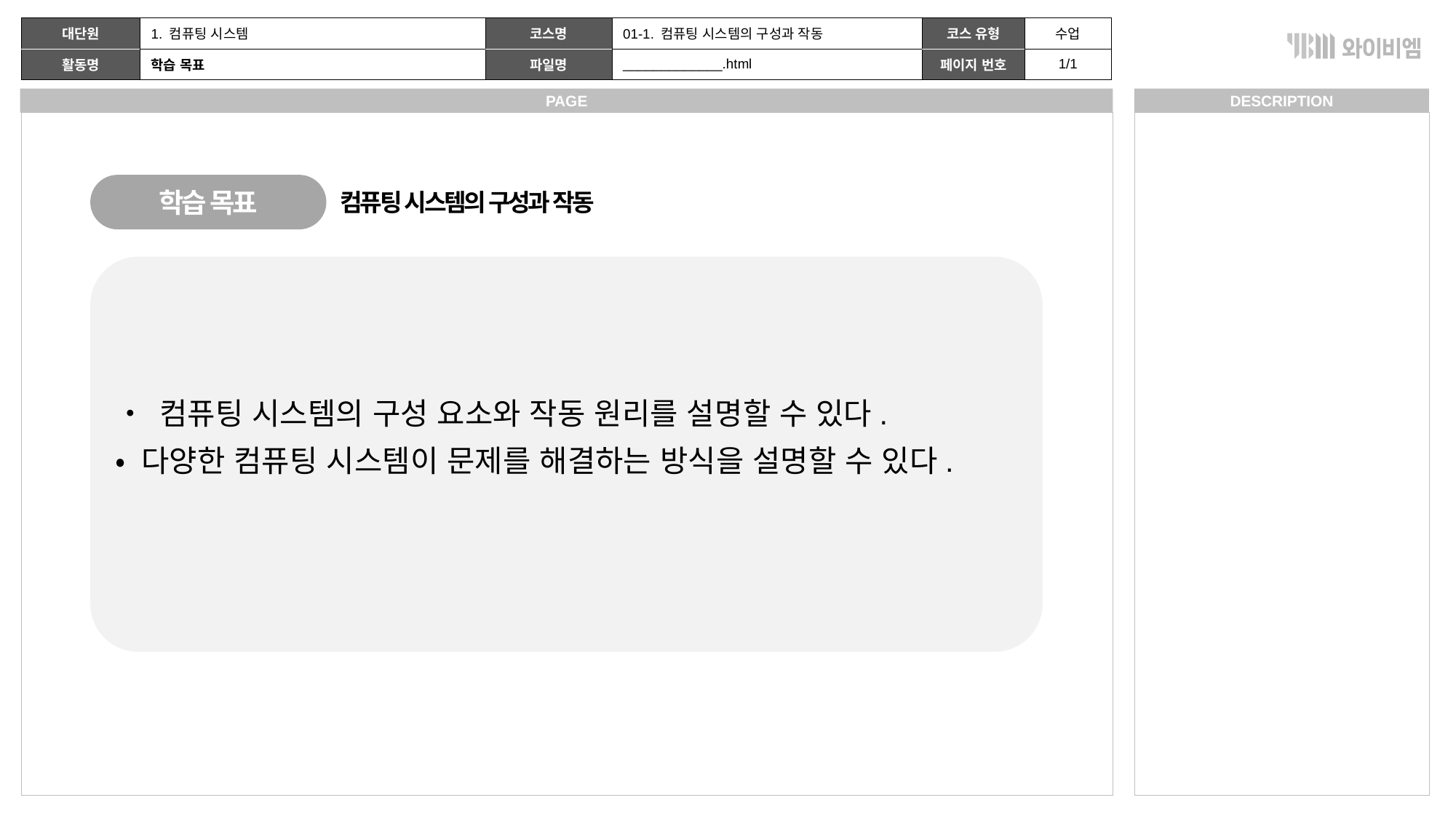

|  | 1. 컴퓨팅 시스템 |  | 01-1. 컴퓨팅 시스템의 구성과 작동 |  | 수업 |
| --- | --- | --- | --- | --- | --- |
|  | 학습 목표 |  | \_\_\_\_\_\_\_\_\_\_\_\_\_.html |  | 1/1 |
학습 목표
컴퓨팅 시스템의 구성과 작동
• 컴퓨팅 시스템의 구성 요소와 작동 원리를 설명할 수 있다.
• 다양한 컴퓨팅 시스템이 문제를 해결하는 방식을 설명할 수 있다.